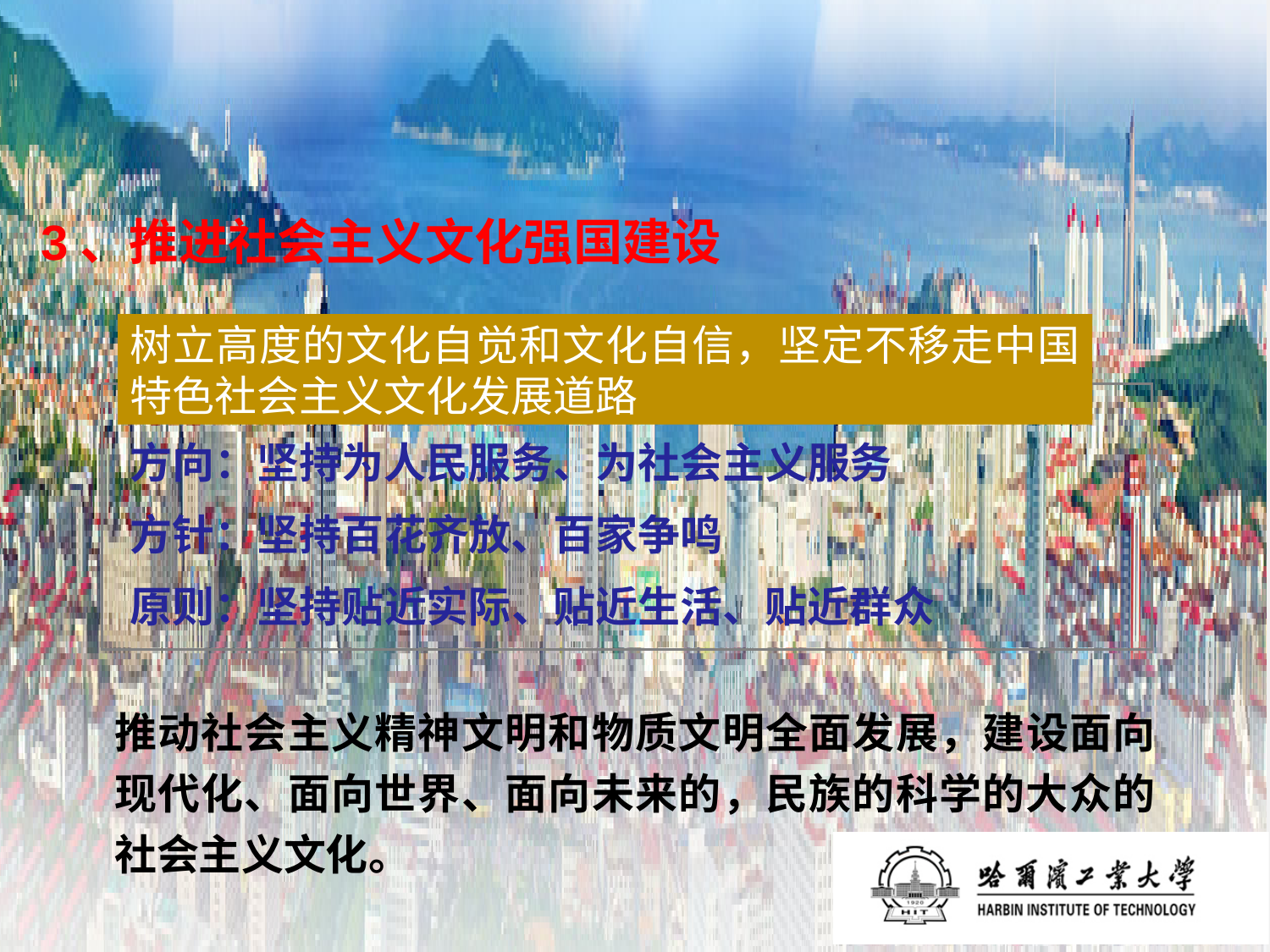

# 3、推进社会主义文化强国建设
树立高度的文化自觉和文化自信，坚定不移走中国特色社会主义文化发展道路

方向：坚持为人民服务、为社会主义服务
方针：坚持百花齐放、百家争鸣
原则：坚持贴近实际、贴近生活、贴近群众
推动社会主义精神文明和物质文明全面发展，建设面向现代化、面向世界、面向未来的，民族的科学的大众的社会主义文化。